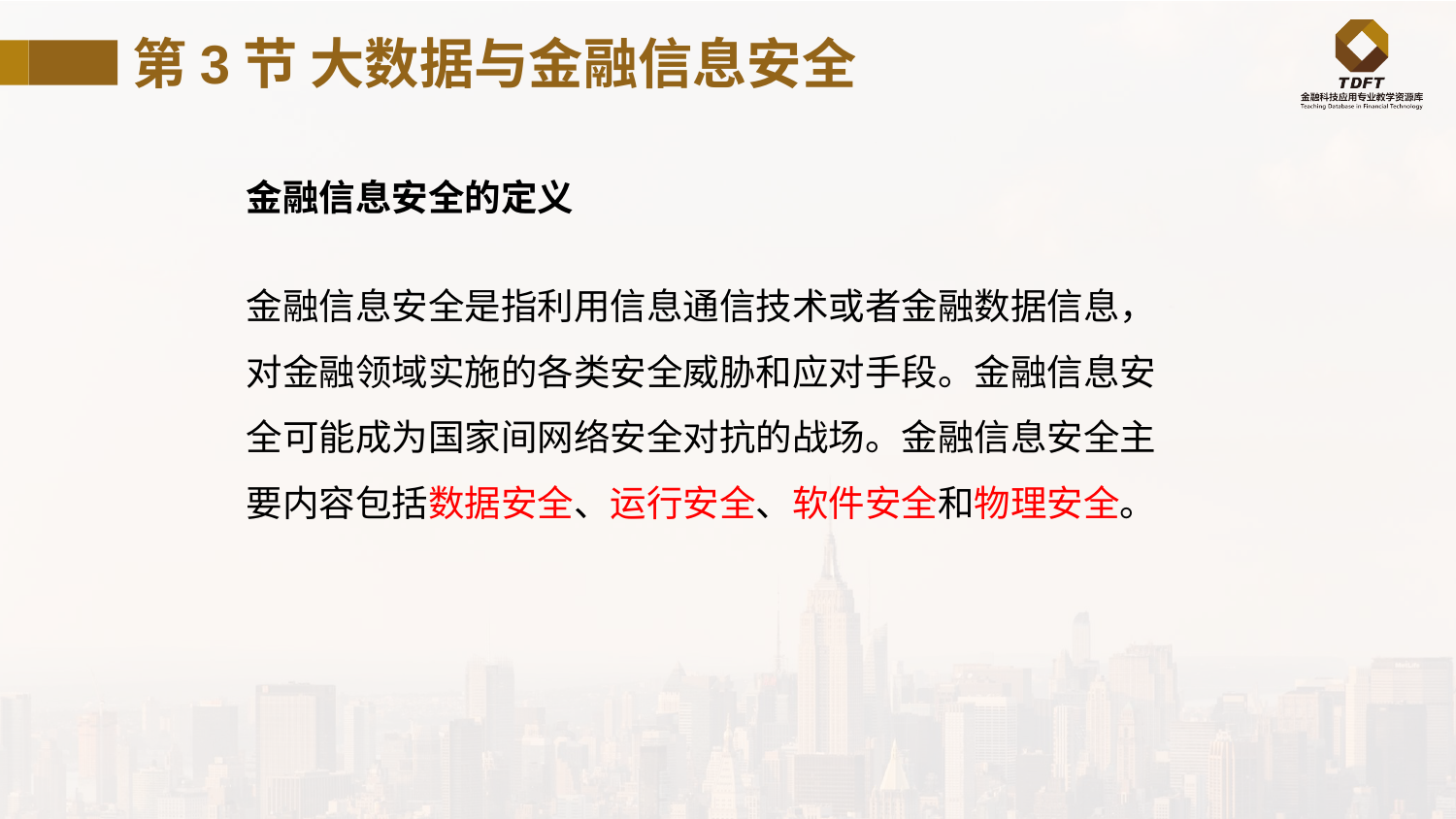

第3节 大数据与金融信息安全

金融信息安全的定义

金融信息安全是指利用信息通信技术或者金融数据信息，对金融领域实施的各类安全威胁和应对手段。金融信息安全可能成为国家间网络安全对抗的战场。金融信息安全主要内容包括数据安全、运行安全、软件安全和物理安全。